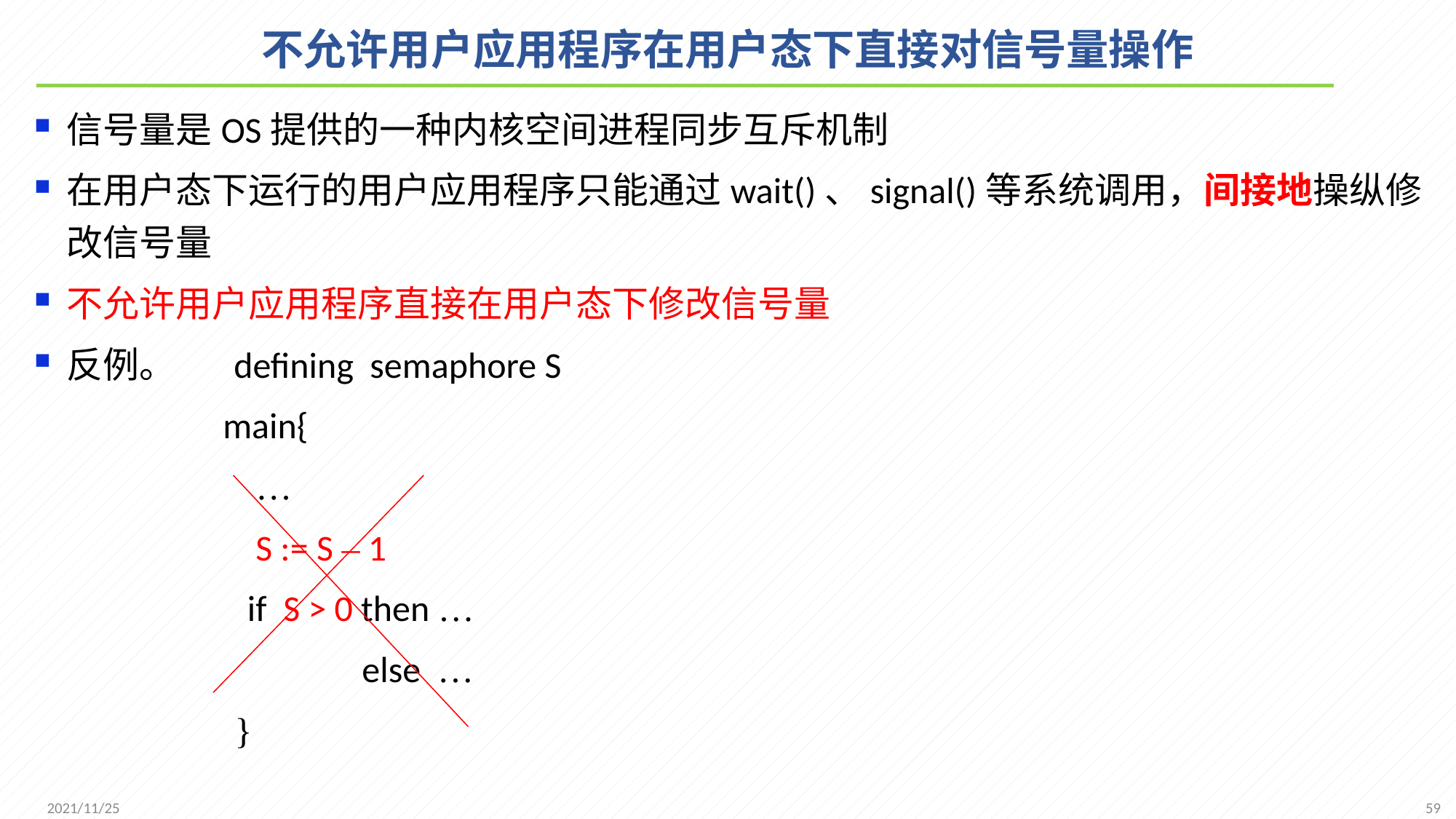

# 不允许用户应用程序在用户态下直接对信号量操作
信号量是OS提供的一种内核空间进程同步互斥机制
在用户态下运行的用户应用程序只能通过wait()、signal()等系统调用，间接地操纵修改信号量
不允许用户应用程序直接在用户态下修改信号量
反例。      defining  semaphore S
                       main{
                           …
                           S := S – 1
                          if  S > 0 then …
                                        else  …
                      }

59
2021/11/25